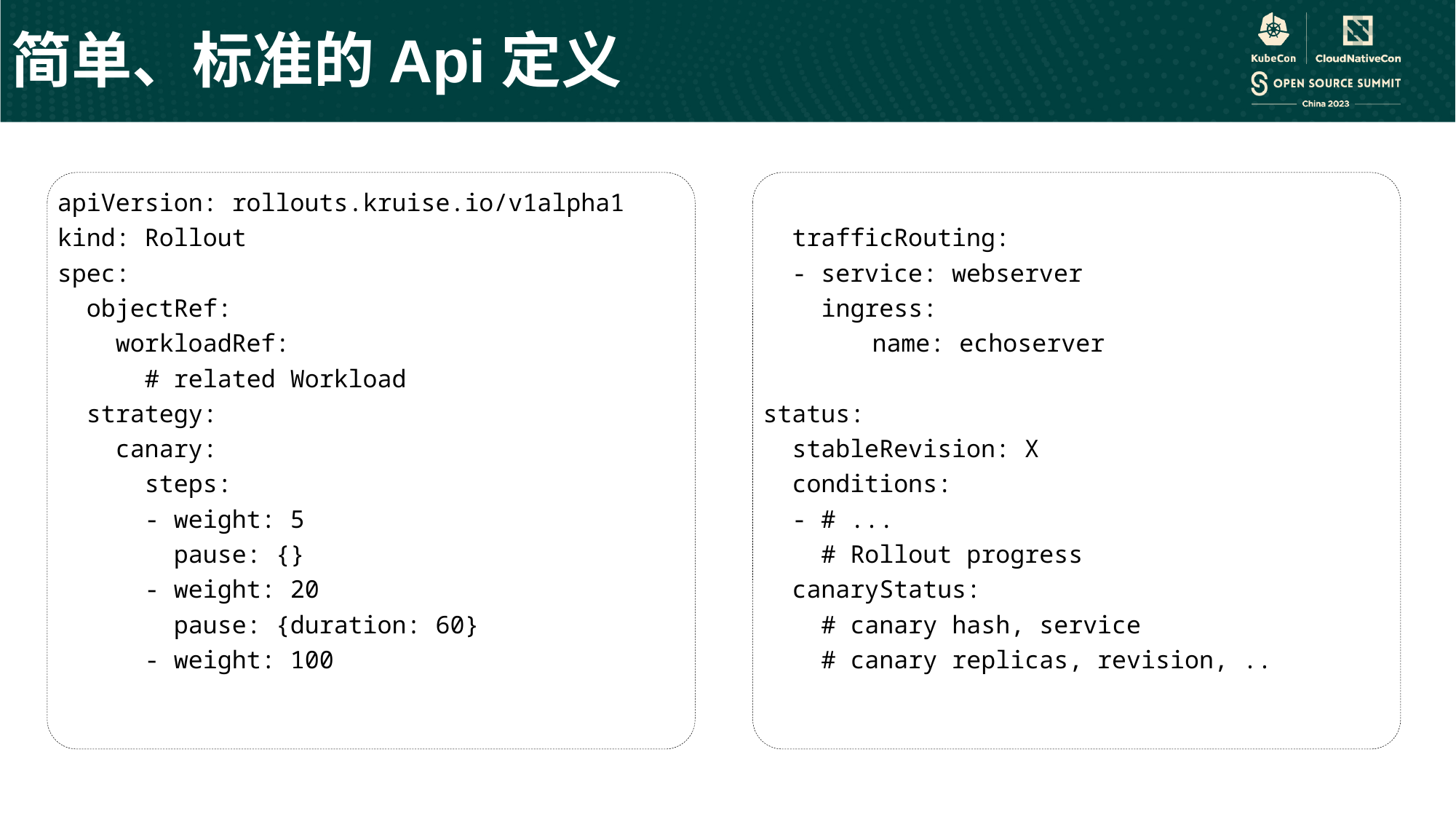

简单、标准的Api定义
apiVersion: rollouts.kruise.io/v1alpha1
kind: Rollout
spec:
  objectRef:
    workloadRef:
      # related Workload
  strategy:
    canary:
      steps:
      - weight: 5
        pause: {}
      - weight: 20
        pause: {duration: 60}
      - weight: 100

  trafficRouting:
  - service: webserver
    ingress:
	name: echoserver

status:
  stableRevision: X
  conditions:
  - # ...
    # Rollout progress
  canaryStatus:
    # canary hash, service
    # canary replicas, revision, ..